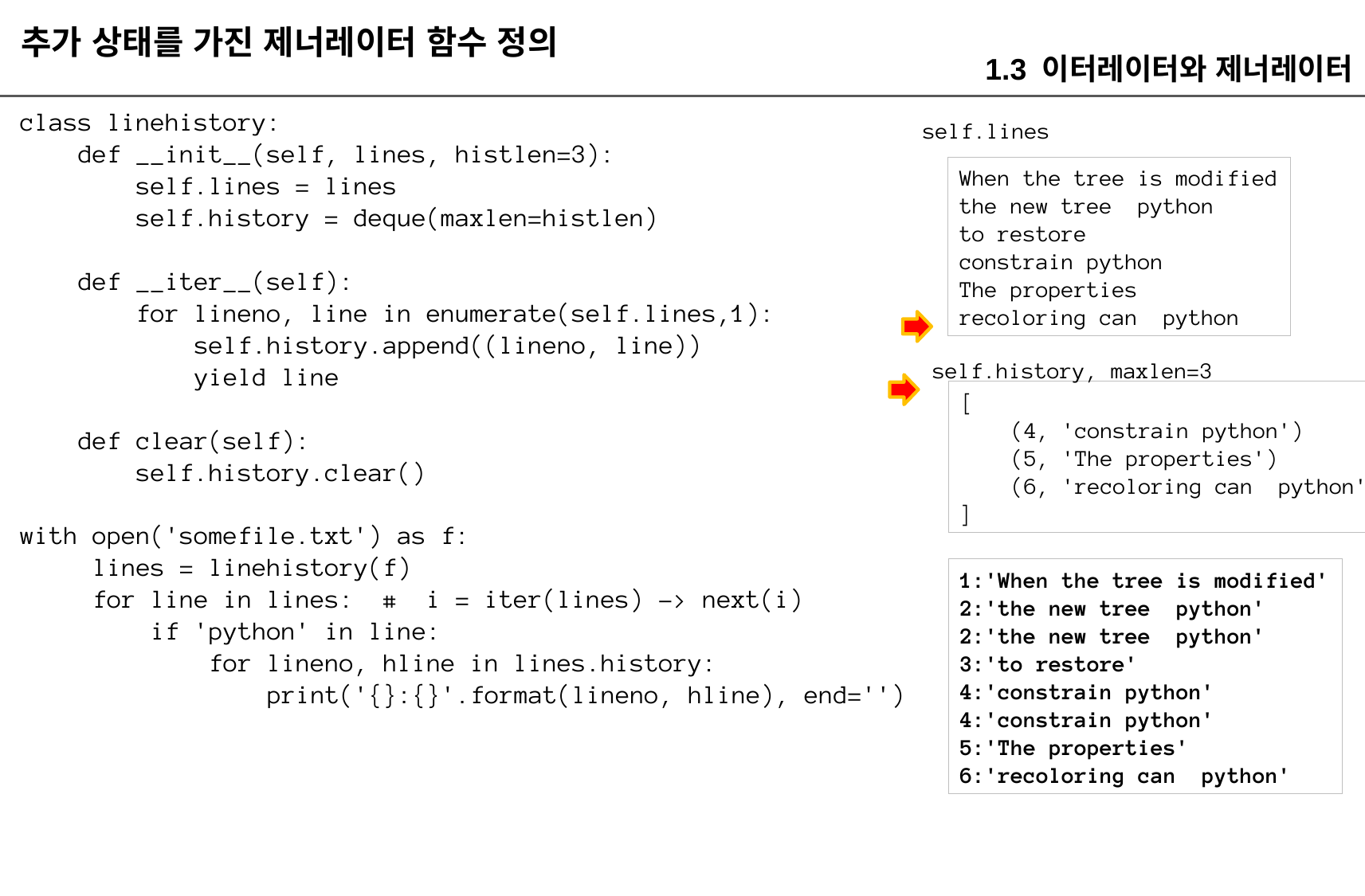

추가 상태를 가진 제너레이터 함수 정의
1.3 이터레이터와 제너레이터
class linehistory:
    def __init__(self, lines, histlen=3):
        self.lines = lines
        self.history = deque(maxlen=histlen)

    def __iter__(self):
        for lineno, line in enumerate(self.lines,1):
            self.history.append((lineno, line))
            yield line

    def clear(self):
        self.history.clear()

with open('somefile.txt') as f:
     lines = linehistory(f)
     for line in lines:  #  i = iter(lines) -> next(i)
         if 'python' in line:
             for lineno, hline in lines.history:
                 print('{}:{}'.format(lineno, hline), end='')
self.lines
When the tree is modified
the new tree  python
to restore
constrain python
The properties
recoloring can  python

self.history, maxlen=3

[
    (4, 'constrain python')
    (5, 'The properties')
    (6, 'recoloring can  python')
]
1:'When the tree is modified'
2:'the new tree  python'
2:'the new tree  python'
3:'to restore'
4:'constrain python'
4:'constrain python'
5:'The properties'
6:'recoloring can  python'